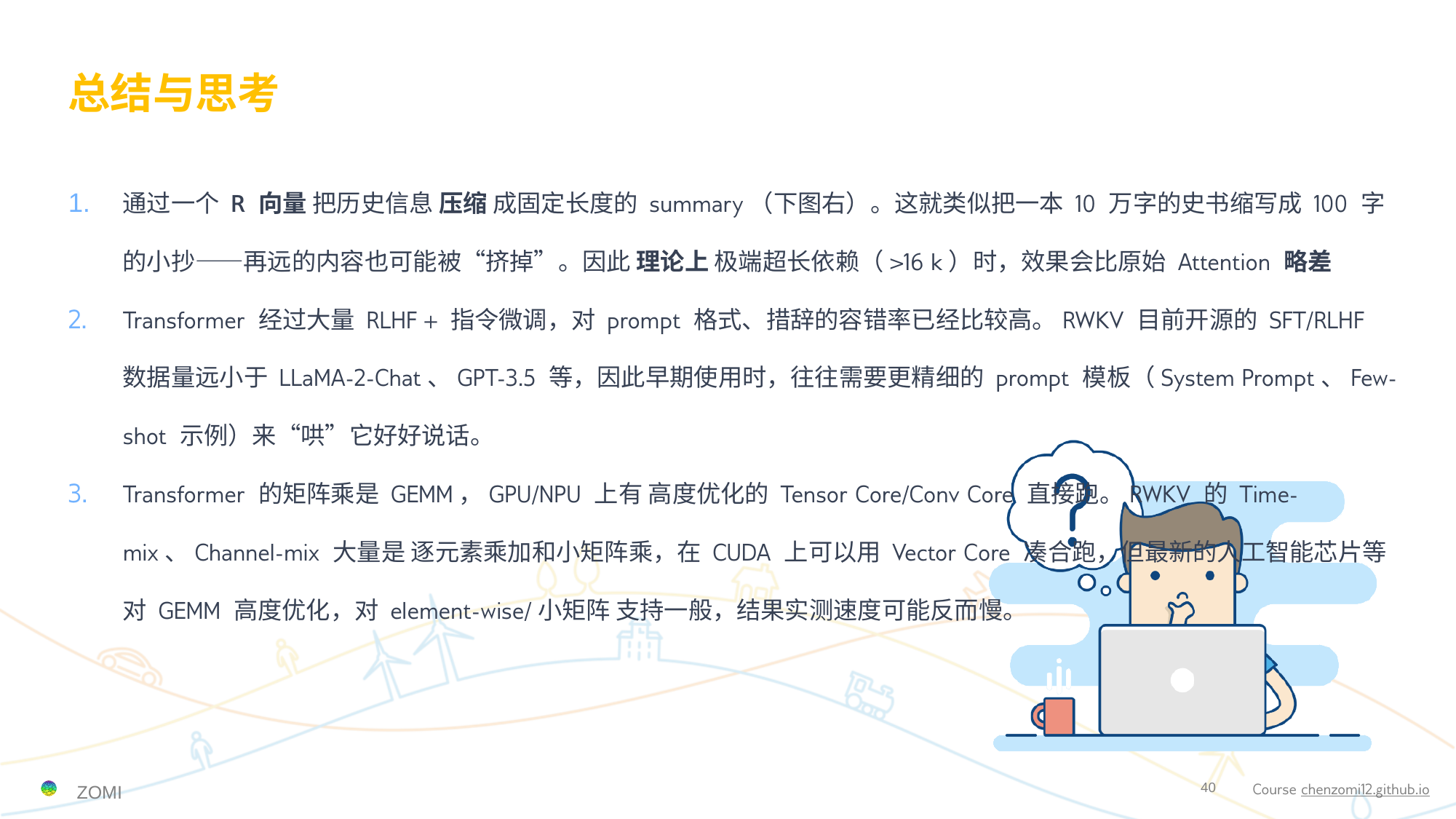

# 总结与思考
通过一个 R 向量 把历史信息 压缩 成固定长度的 summary（下图右）。这就类似把一本 10 万字的史书缩写成 100 字的小抄——再远的内容也可能被“挤掉”。因此 理论上 极端超长依赖（>16 k）时，效果会比原始 Attention 略差
Transformer 经过大量 RLHF + 指令微调，对 prompt 格式、措辞的容错率已经比较高。RWKV 目前开源的 SFT/RLHF 数据量远小于 LLaMA-2-Chat、GPT-3.5 等，因此早期使用时，往往需要更精细的 prompt 模板（System Prompt、Few-shot 示例）来“哄”它好好说话。
Transformer 的矩阵乘是 GEMM，GPU/NPU 上有 高度优化的 Tensor Core/Conv Core 直接跑。RWKV 的 Time-mix、Channel-mix 大量是 逐元素乘加和小矩阵乘，在 CUDA 上可以用 Vector Core 凑合跑，但最新的人工智能芯片等对 GEMM 高度优化，对 element-wise/小矩阵 支持一般，结果实测速度可能反而慢。